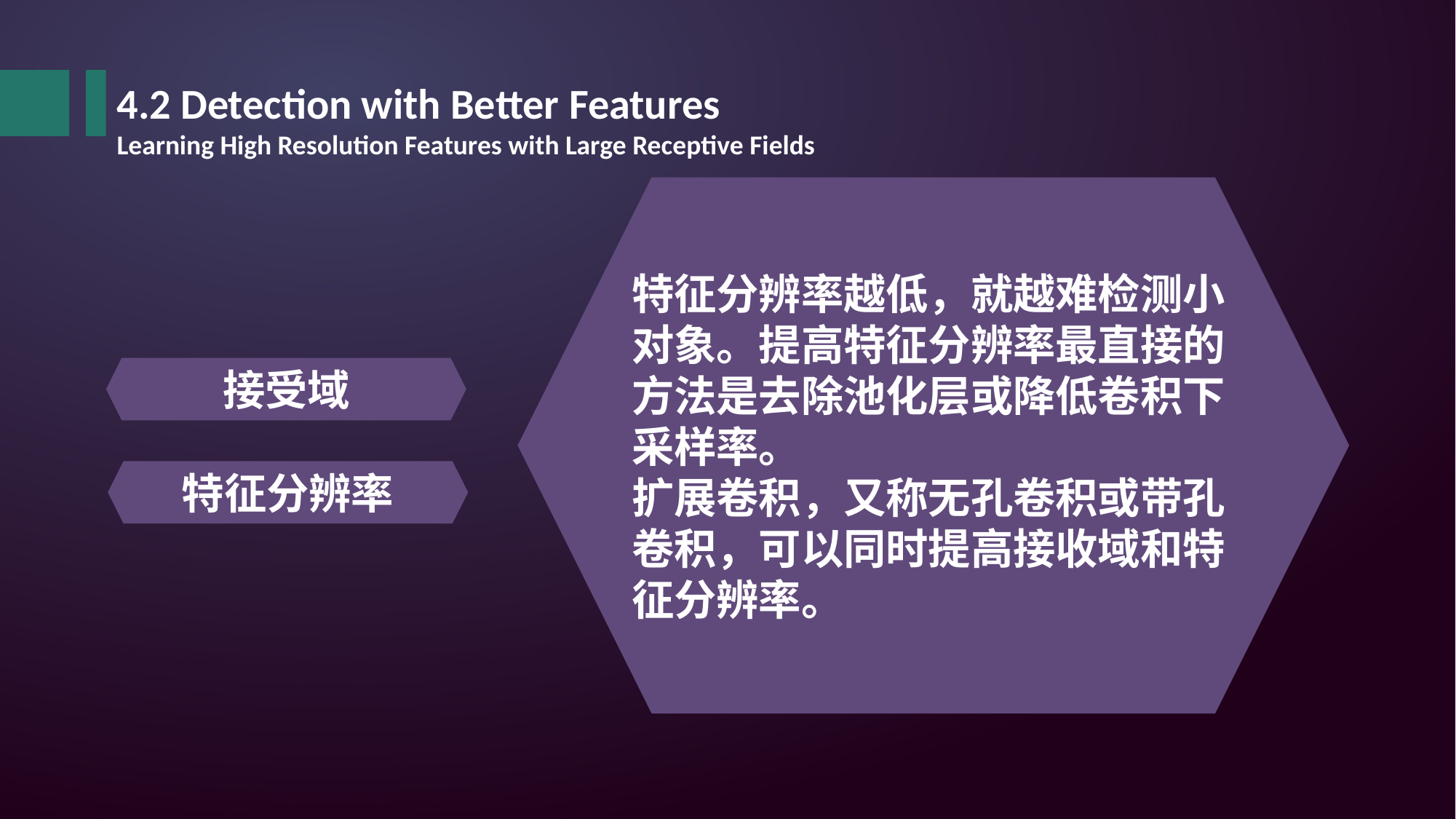

4.2 Detection with Better Features
Learning High Resolution Features with Large Receptive Fields
特征分辨率越低，就越难检测小对象。提高特征分辨率最直接的方法是去除池化层或降低卷积下采样率。
扩展卷积，又称无孔卷积或带孔卷积，可以同时提高接收域和特征分辨率。
接受域
特征分辨率